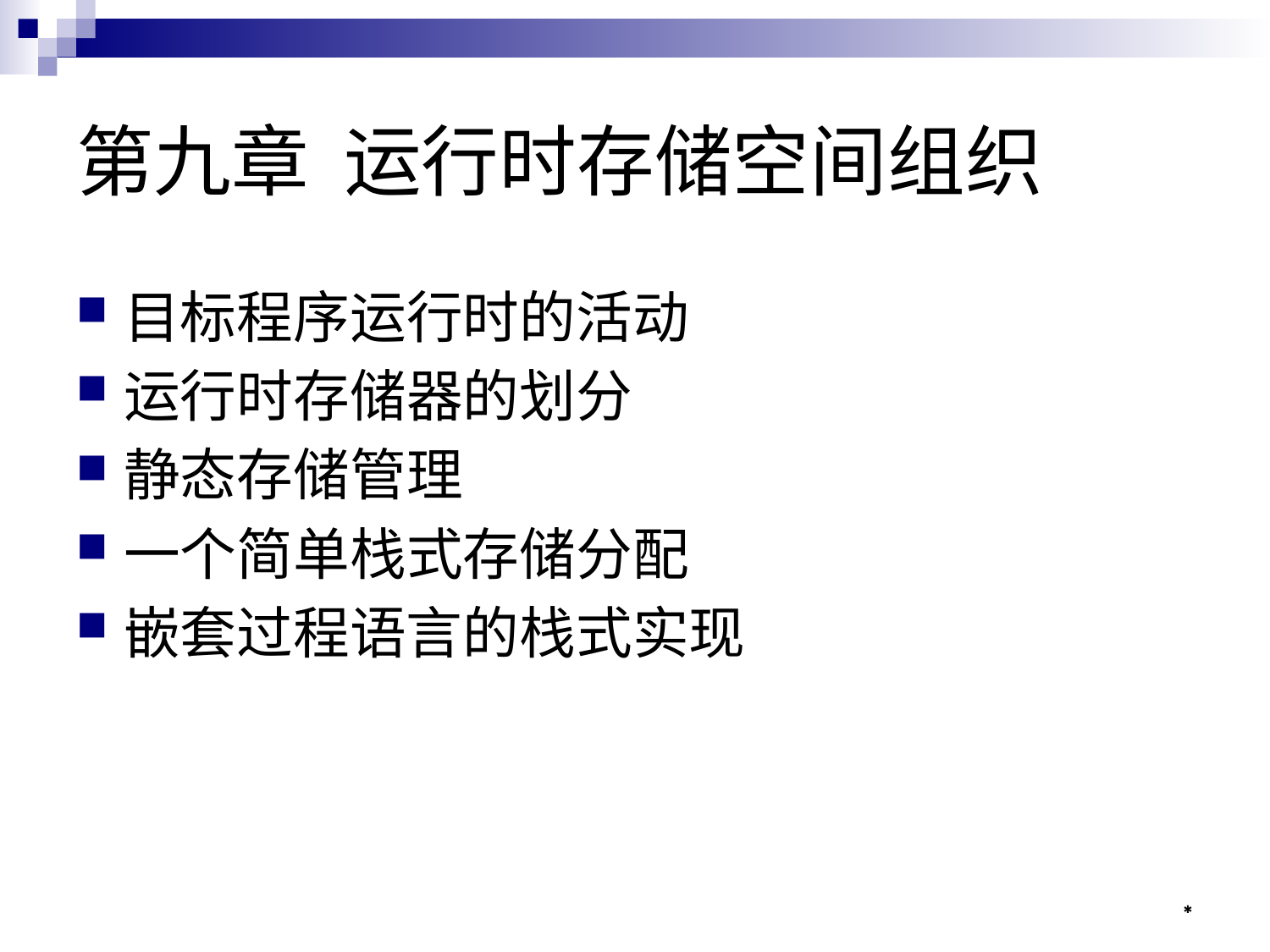

# 第九章  运行时存储空间组织
目标程序运行时的活动
运行时存储器的划分
静态存储管理
一个简单栈式存储分配
嵌套过程语言的栈式实现
*